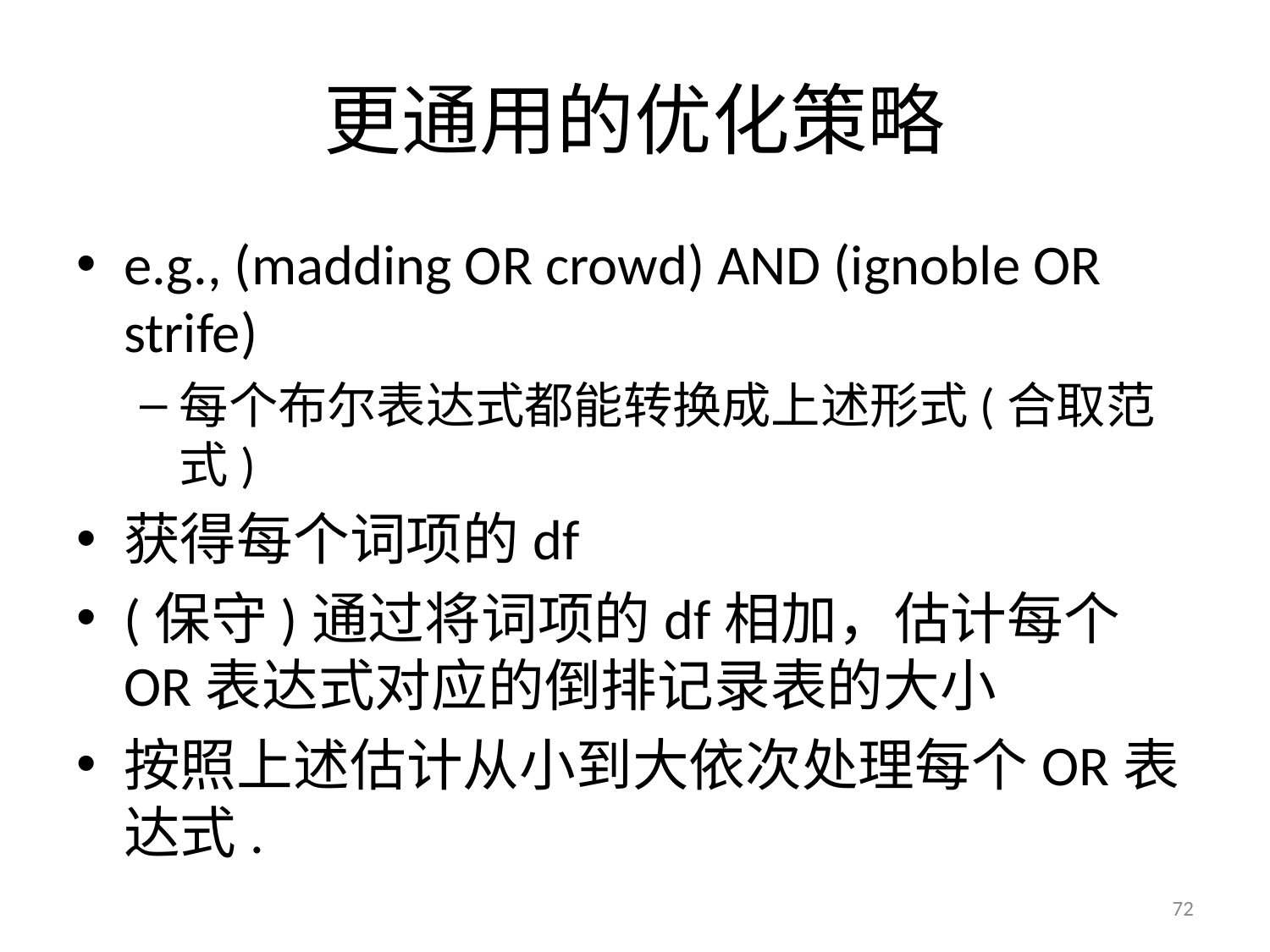

# 更通用的优化策略
e.g., (madding OR crowd) AND (ignoble OR strife)
每个布尔表达式都能转换成上述形式(合取范式)
获得每个词项的df
(保守)通过将词项的df相加，估计每个OR表达式对应的倒排记录表的大小
按照上述估计从小到大依次处理每个OR表达式.
72